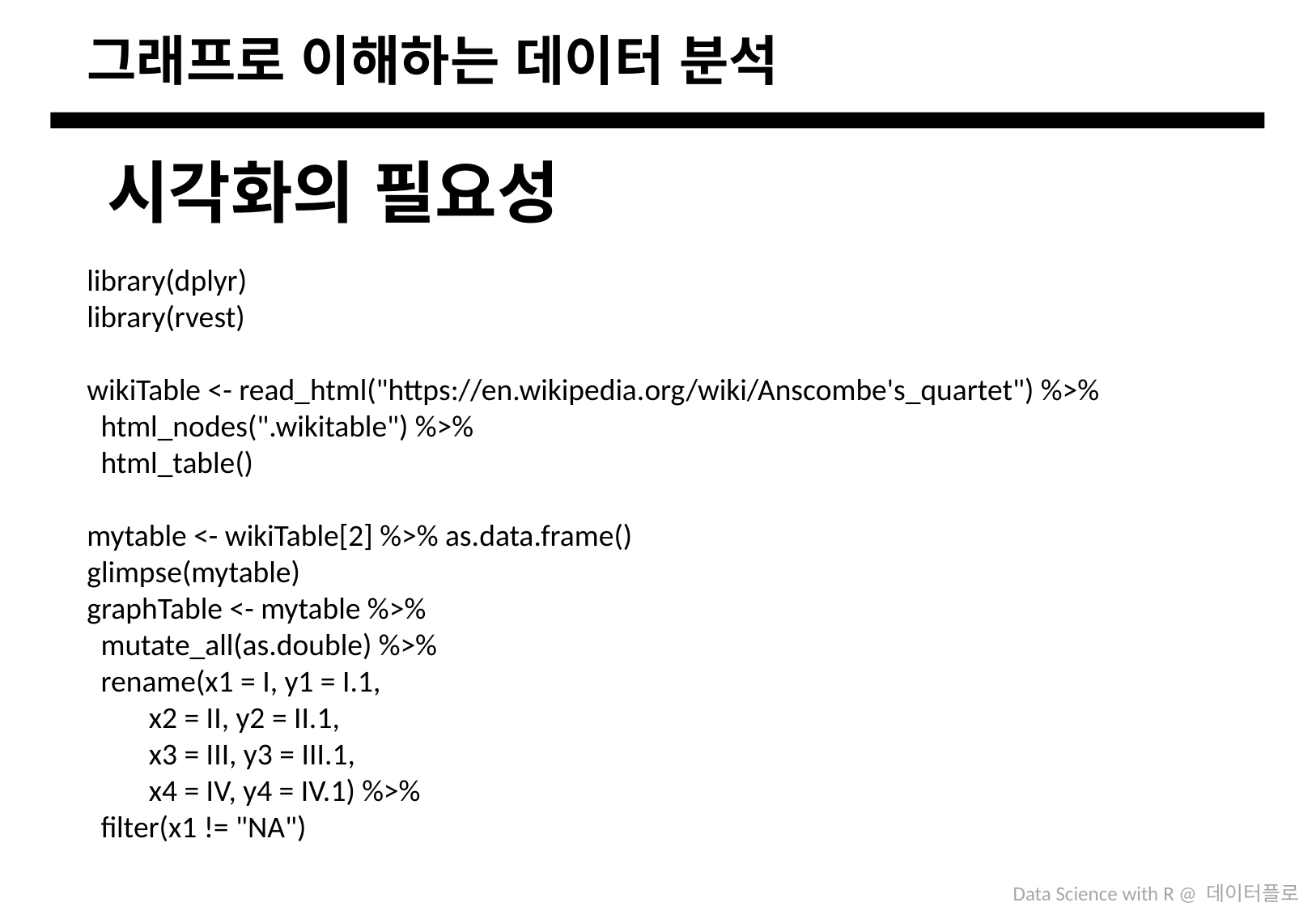

# 그래프로 이해하는 데이터 분석
시각화의 필요성

library(dplyr)
library(rvest)

wikiTable <- read_html("https://en.wikipedia.org/wiki/Anscombe's_quartet") %>%
  html_nodes(".wikitable") %>%
  html_table()

mytable <- wikiTable[2] %>% as.data.frame()
glimpse(mytable)
graphTable <- mytable %>%
  mutate_all(as.double) %>%
  rename(x1 = I, y1 = I.1,
         x2 = II, y2 = II.1,
         x3 = III, y3 = III.1,
         x4 = IV, y4 = IV.1) %>%
  filter(x1 != "NA")